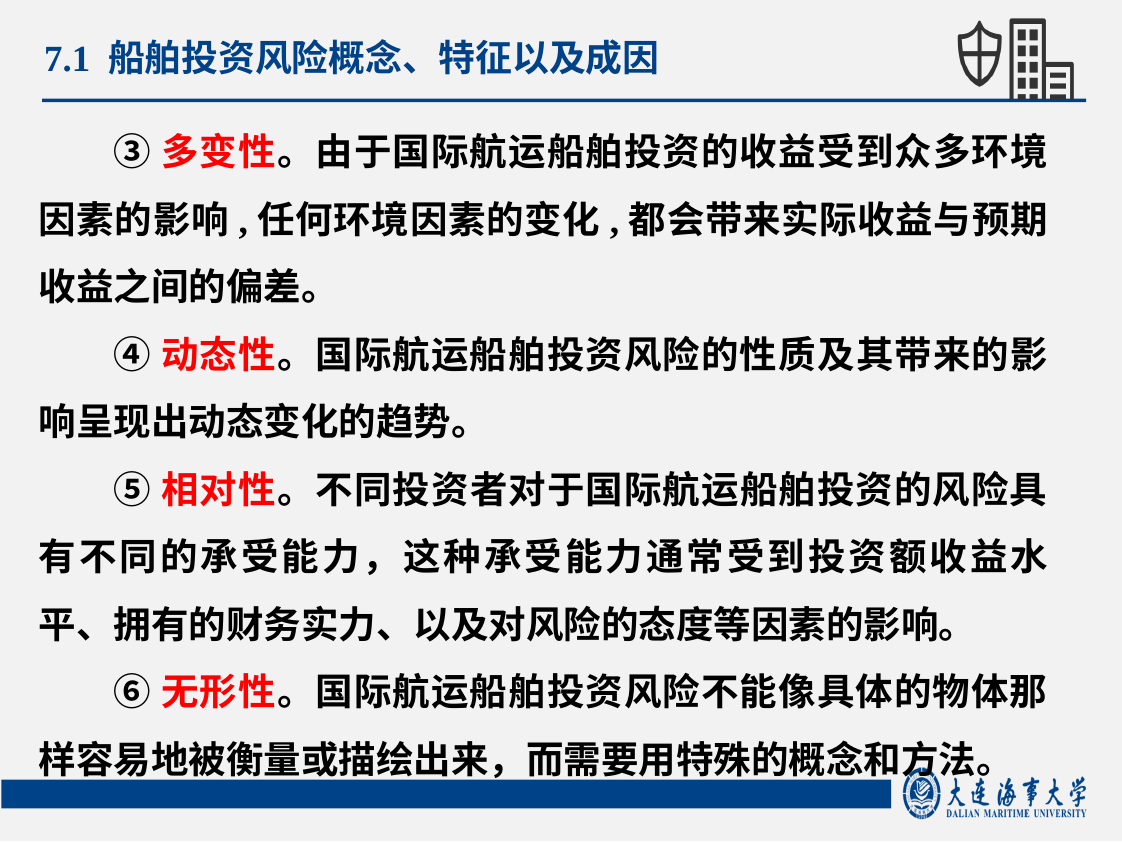

7.1 船舶投资风险概念、特征以及成因
③多变性。由于国际航运船舶投资的收益受到众多环境因素的影响,任何环境因素的变化,都会带来实际收益与预期收益之间的偏差。
④动态性。国际航运船舶投资风险的性质及其带来的影响呈现出动态变化的趋势。
⑤相对性。不同投资者对于国际航运船舶投资的风险具有不同的承受能力，这种承受能力通常受到投资额收益水平、拥有的财务实力、以及对风险的态度等因素的影响。
⑥无形性。国际航运船舶投资风险不能像具体的物体那样容易地被衡量或描绘出来，而需要用特殊的概念和方法。